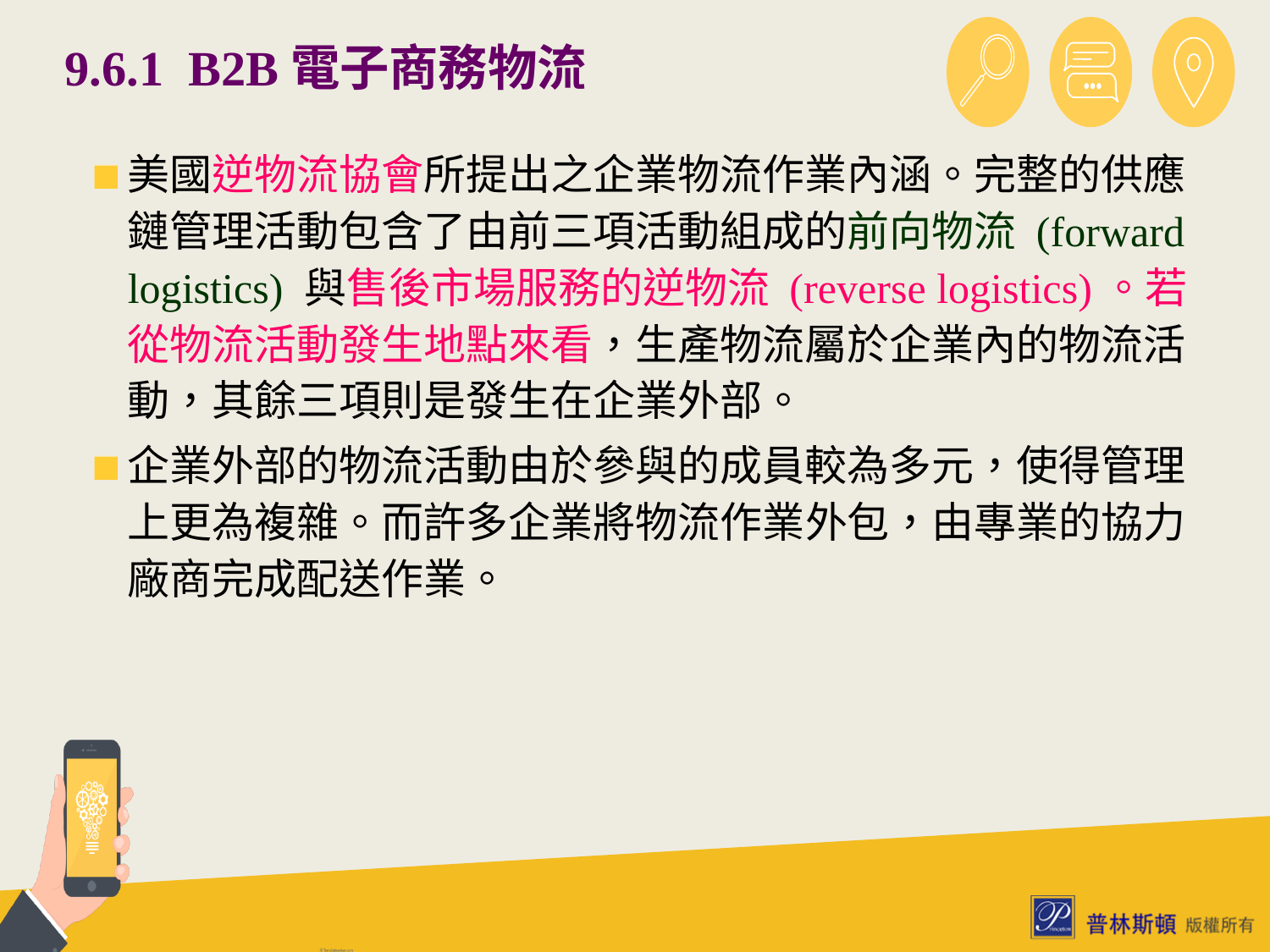

# 9.6.1  B2B電子商務物流
美國逆物流協會所提出之企業物流作業內涵。完整的供應鏈管理活動包含了由前三項活動組成的前向物流 (forward logistics) 與售後市場服務的逆物流 (reverse logistics)。若從物流活動發生地點來看，生產物流屬於企業內的物流活動，其餘三項則是發生在企業外部。
企業外部的物流活動由於參與的成員較為多元，使得管理上更為複雜。而許多企業將物流作業外包，由專業的協力廠商完成配送作業。